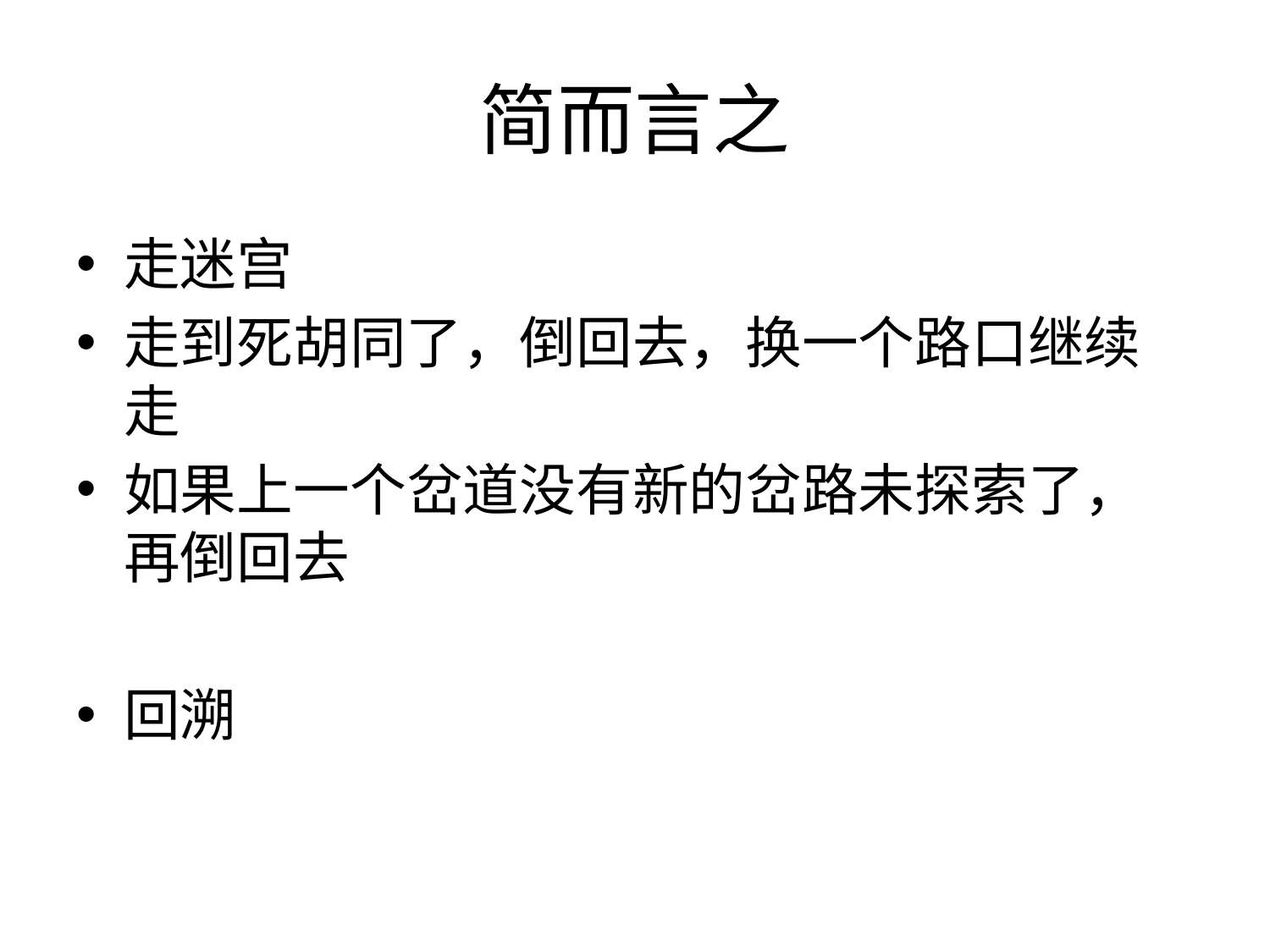

# 简而言之
走迷宫
走到死胡同了，倒回去，换一个路口继续走
如果上一个岔道没有新的岔路未探索了，再倒回去

回溯